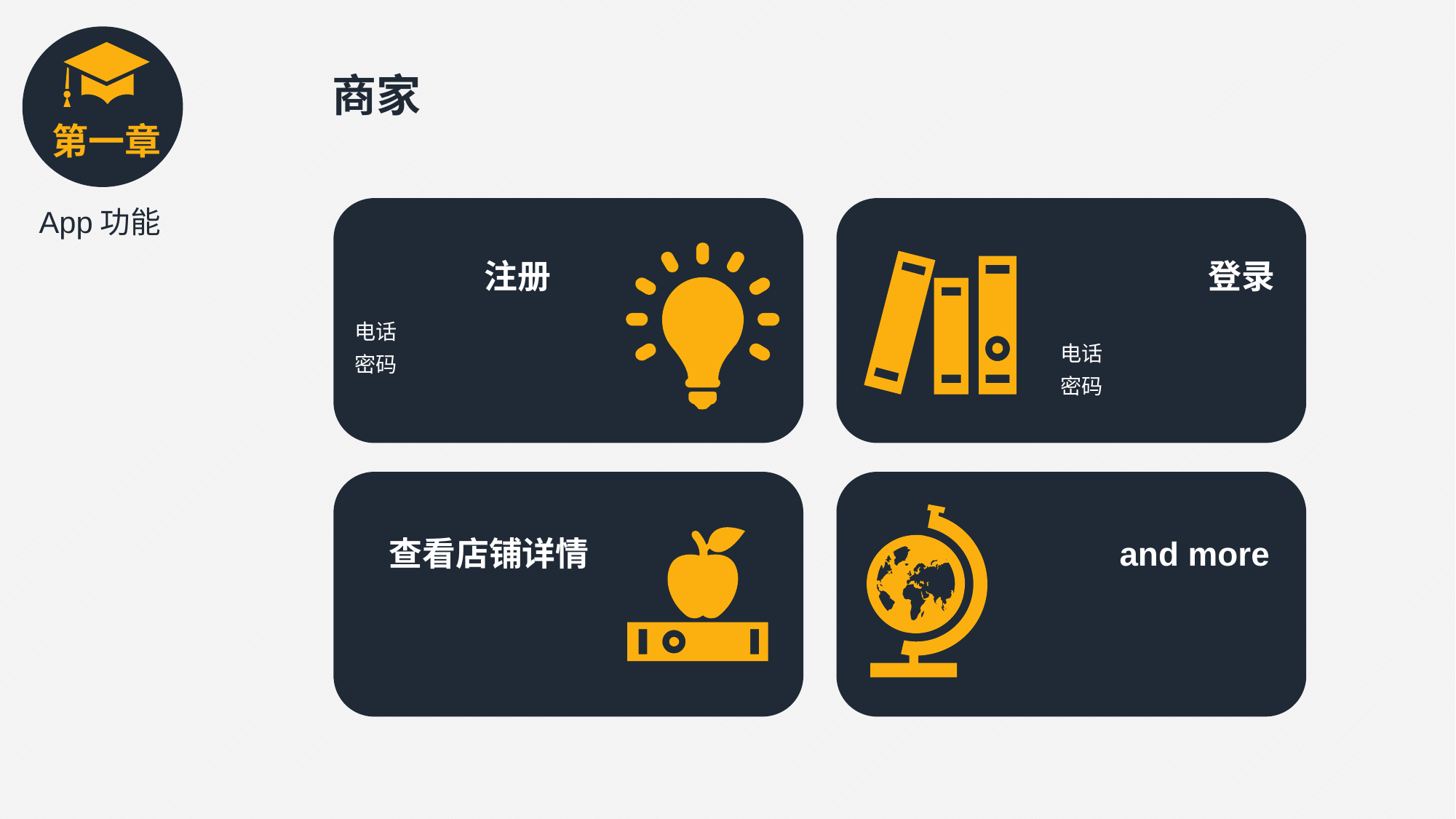

商家
第一章
App功能

注册
登录

电话
密码

电话
密码

and more

查看店铺详情